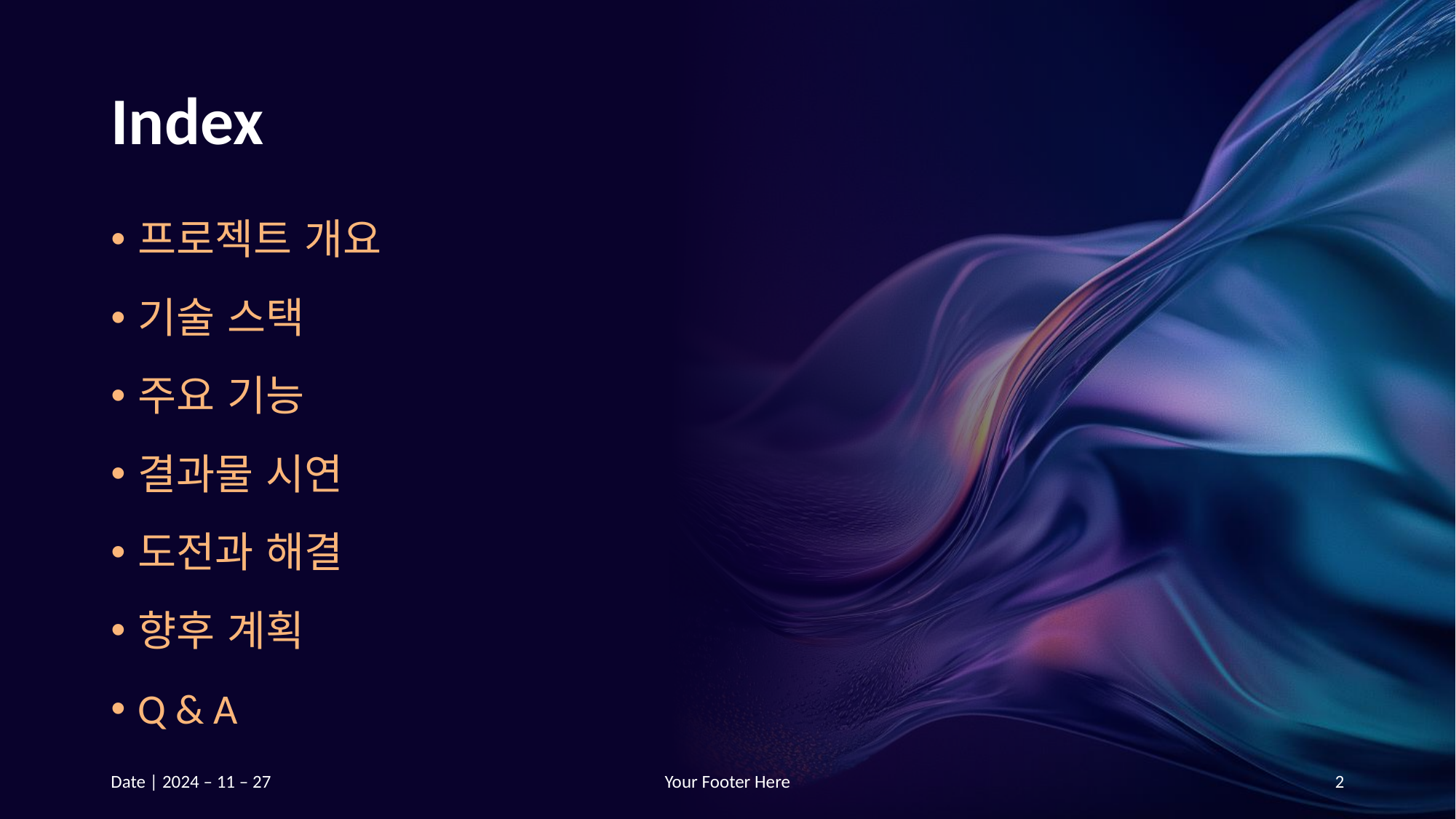

# Index
프로젝트 개요
기술 스택
주요 기능
결과물 시연
도전과 해결
향후 계획
Q & A
Date | 2024 – 11 – 27
Your Footer Here
2